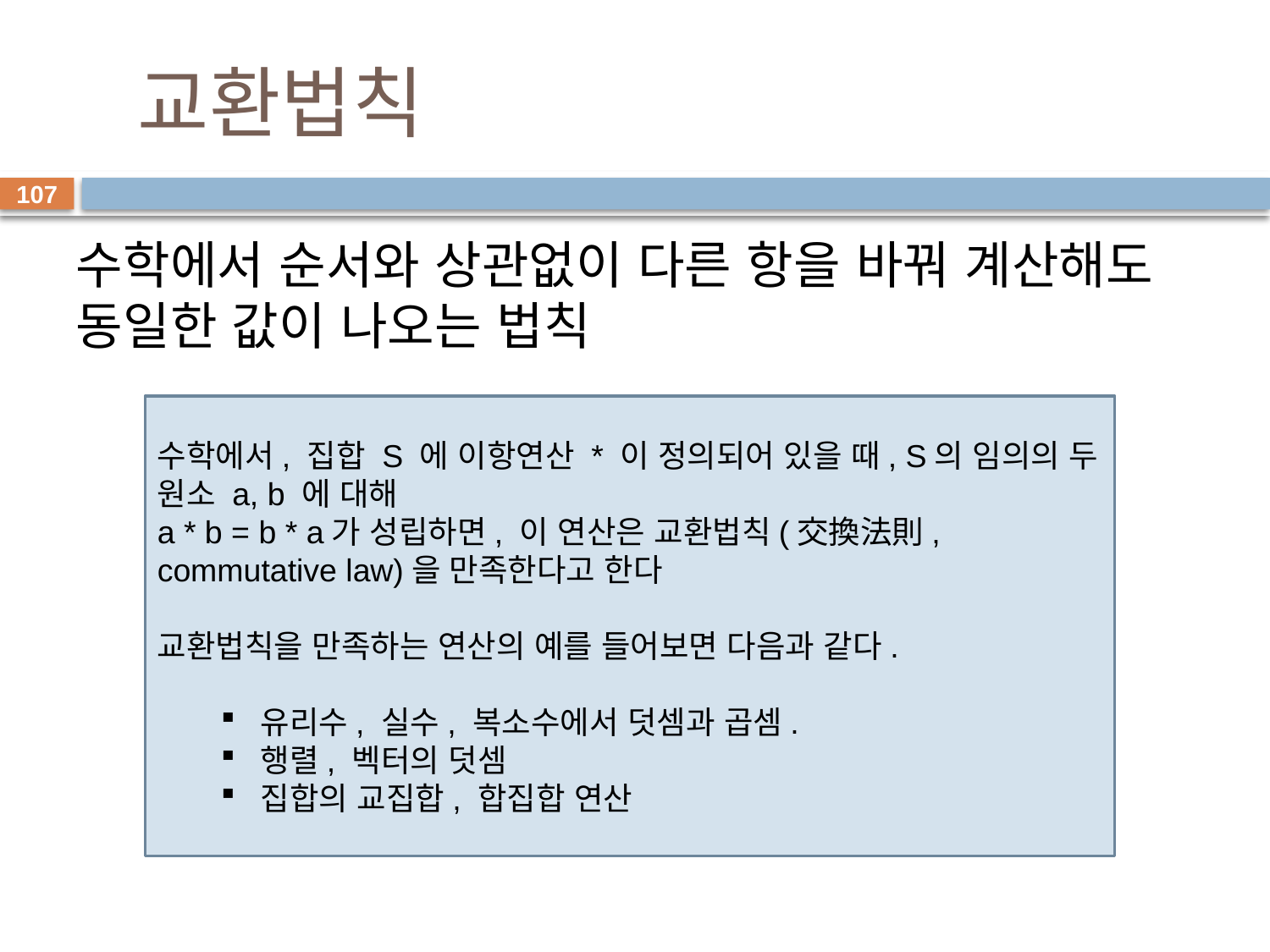

# 교환법칙
107
수학에서 순서와 상관없이 다른 항을 바꿔 계산해도 동일한 값이 나오는 법칙
수학에서, 집합 S 에 이항연산 * 이 정의되어 있을 때, S의 임의의 두 원소 a, b 에 대해
a * b = b * a가 성립하면, 이 연산은 교환법칙(交換法則, commutative law)을 만족한다고 한다

교환법칙을 만족하는 연산의 예를 들어보면 다음과 같다.

유리수, 실수, 복소수에서 덧셈과 곱셈.
행렬, 벡터의 덧셈
집합의 교집합, 합집합 연산